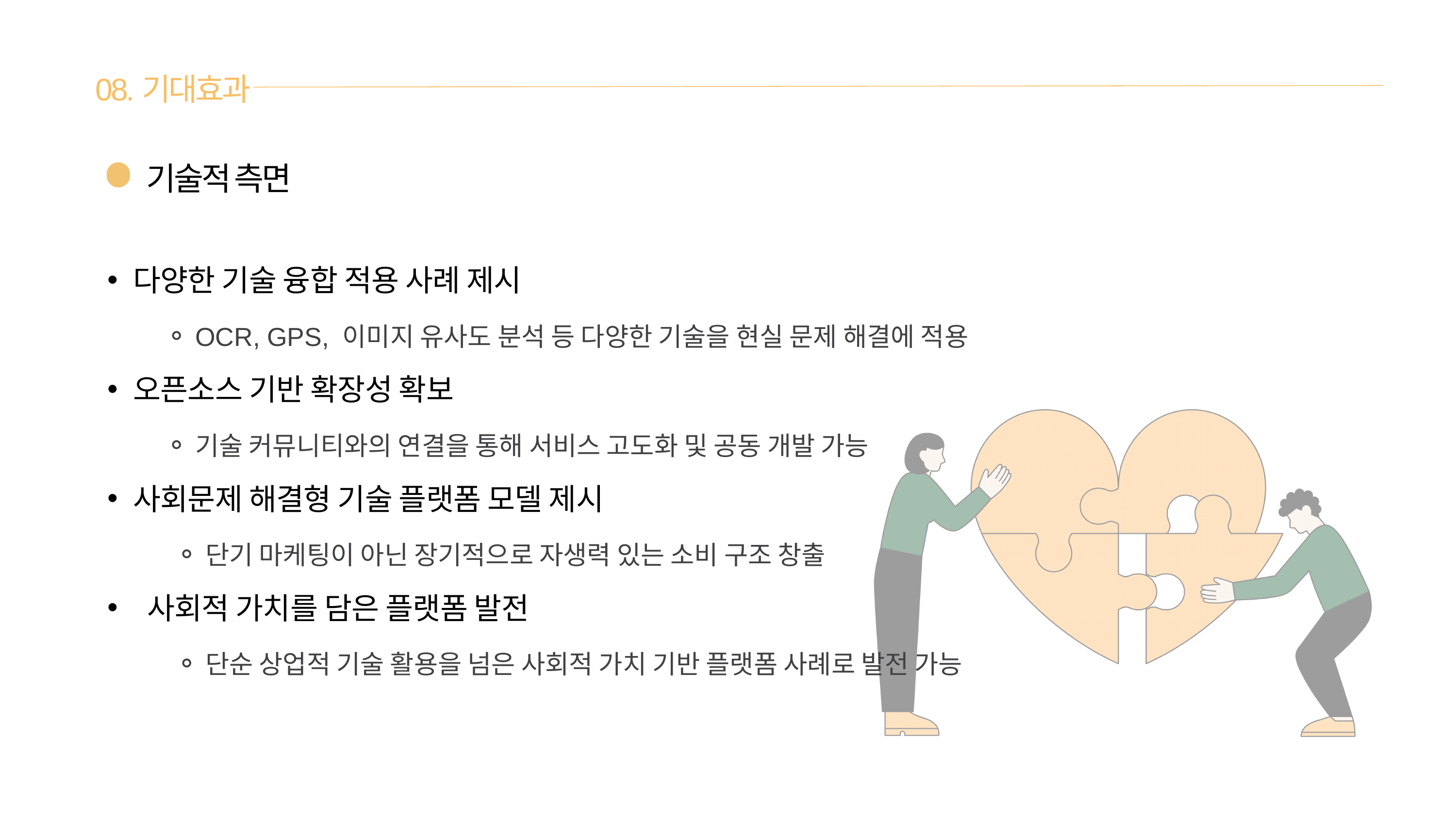

08.기대효과

기술적 측면

다양한 기술 융합 적용 사례 제시
OCR, GPS, 이미지 유사도 분석 등 다양한 기술을 현실 문제 해결에 적용
오픈소스 기반 확장성 확보

기술 커뮤니티와의 연결을 통해 서비스 고도화 및 공동 개발 가능
사회문제 해결형 기술 플랫폼 모델 제시
단기 마케팅이 아닌 장기적으로 자생력 있는 소비 구조 창출
 사회적 가치를 담은 플랫폼 발전
단순 상업적 기술 활용을 넘은 사회적 가치 기반 플랫폼 사례로 발전 가능